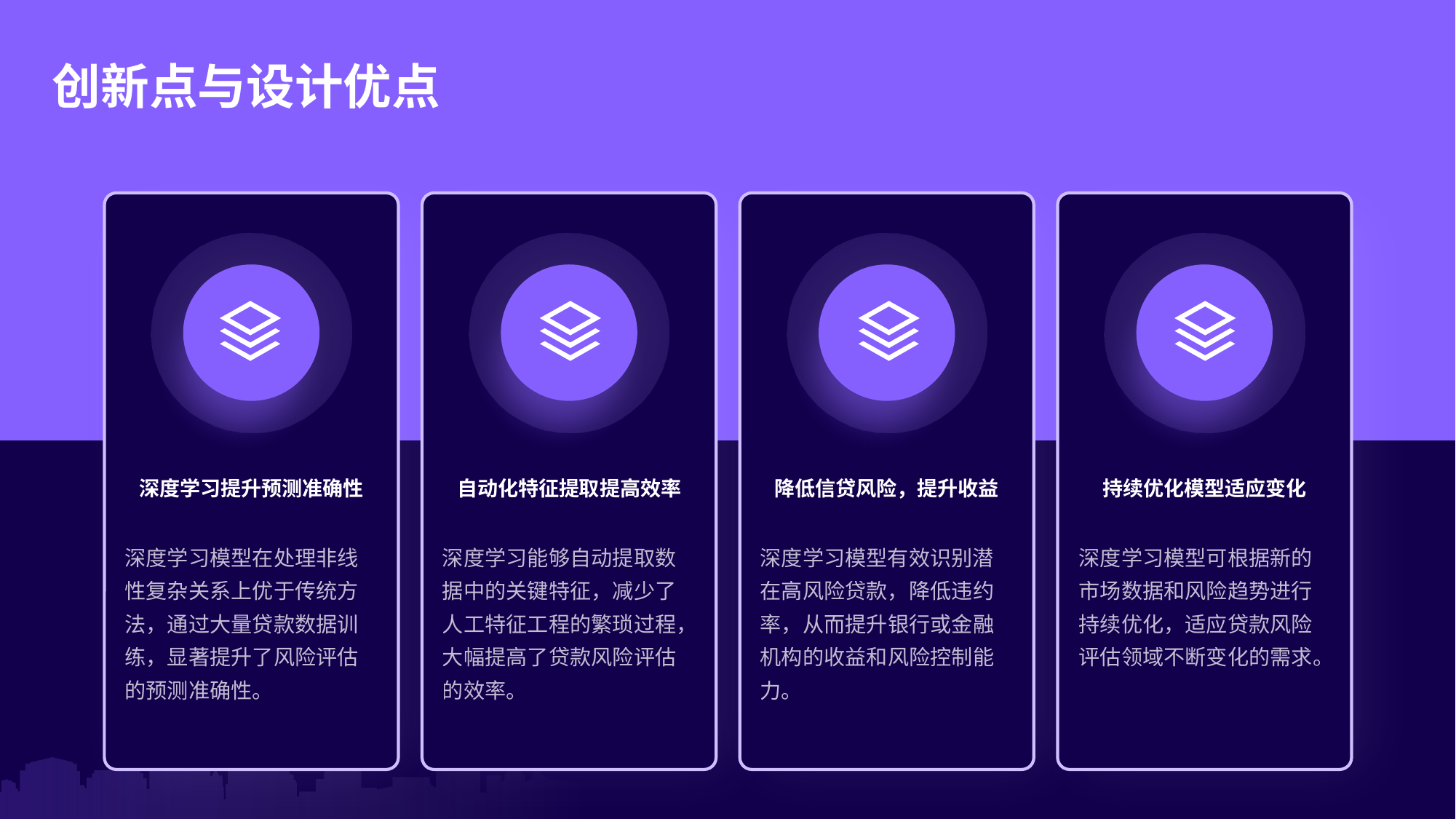

创新点与设计优点

深度学习提升预测准确性
自动化特征提取提高效率
降低信贷风险，提升收益
持续优化模型适应变化
深度学习模型在处理非线性复杂关系上优于传统方法，通过大量贷款数据训练，显著提升了风险评估的预测准确性。
深度学习能够自动提取数据中的关键特征，减少了人工特征工程的繁琐过程，大幅提高了贷款风险评估的效率。
深度学习模型有效识别潜在高风险贷款，降低违约率，从而提升银行或金融机构的收益和风险控制能力。
深度学习模型可根据新的市场数据和风险趋势进行持续优化，适应贷款风险评估领域不断变化的需求。